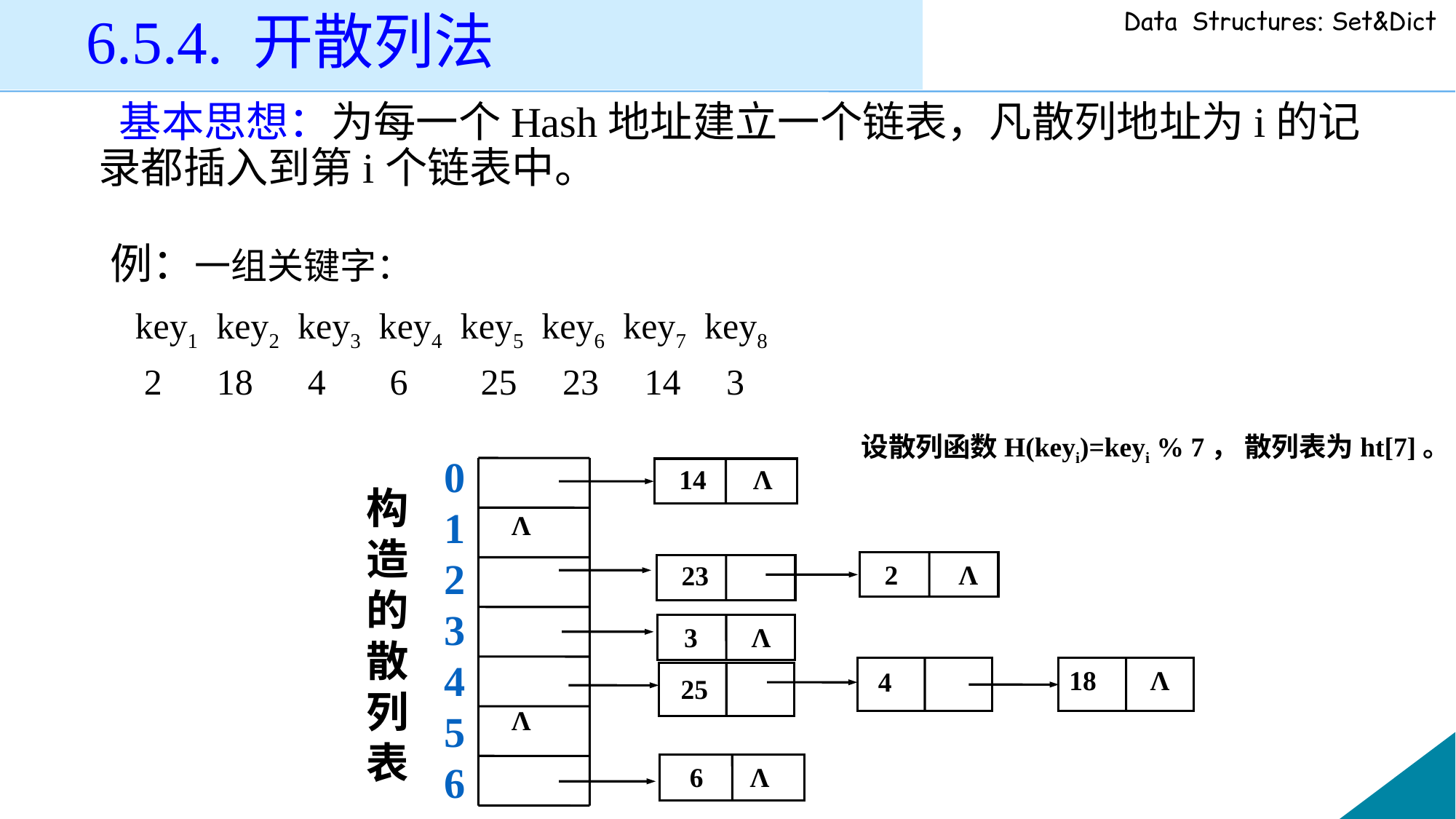

6.5.4. 开散列法
    基本思想：为每一个Hash地址建立一个链表，凡散列地址为i的记录都插入到第i个链表中。

   例：一组关键字：
       key1  key2  key3  key4  key5  key6  key7  key8
        2      18      4       6        25     23     14     3
设散列函数H(keyi)=keyi % 7， 散列表为ht[7]。
0
1
2
3
4
5
6
  14       Λ

Λ

Λ

  2         Λ

23

3        Λ

18        Λ

 4

25

 6       Λ

构造的散列表